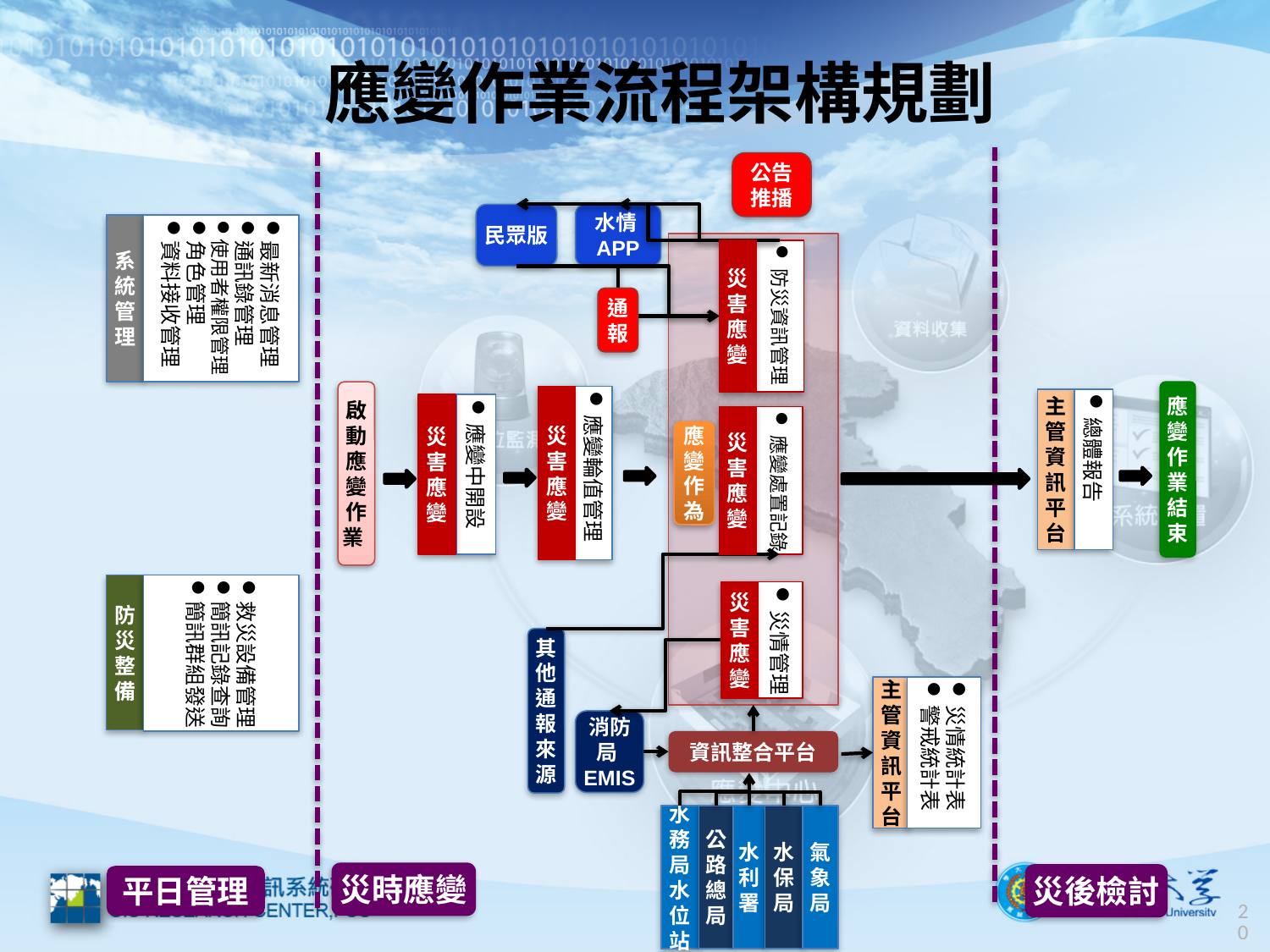

# 應變作業流程架構規劃

防災整備
系統管理
平日管理
最新消息管理
通訊錄管理
使用者權限管理
角色管理
資料接收管理
救災設備管理
簡訊記錄查詢
簡訊群組發送
災時應變
啟動應變作業
應變中開設
災害應變
民眾版
應變輪值管理
其他通報來源
災害應變
消防局EMIS
水情APP
通報
水務局水位站

資訊整合平台
應變作為
防災資訊管理
公路總局
應變處置記錄
災情管理
災害應變
災害應變
災害應變
公告
推播
水利署
水保局
氣象局
災情統計表
警戒統計表
主管資訊平台
總體報告
災後檢討
主管資訊平台
應變作業結束

20